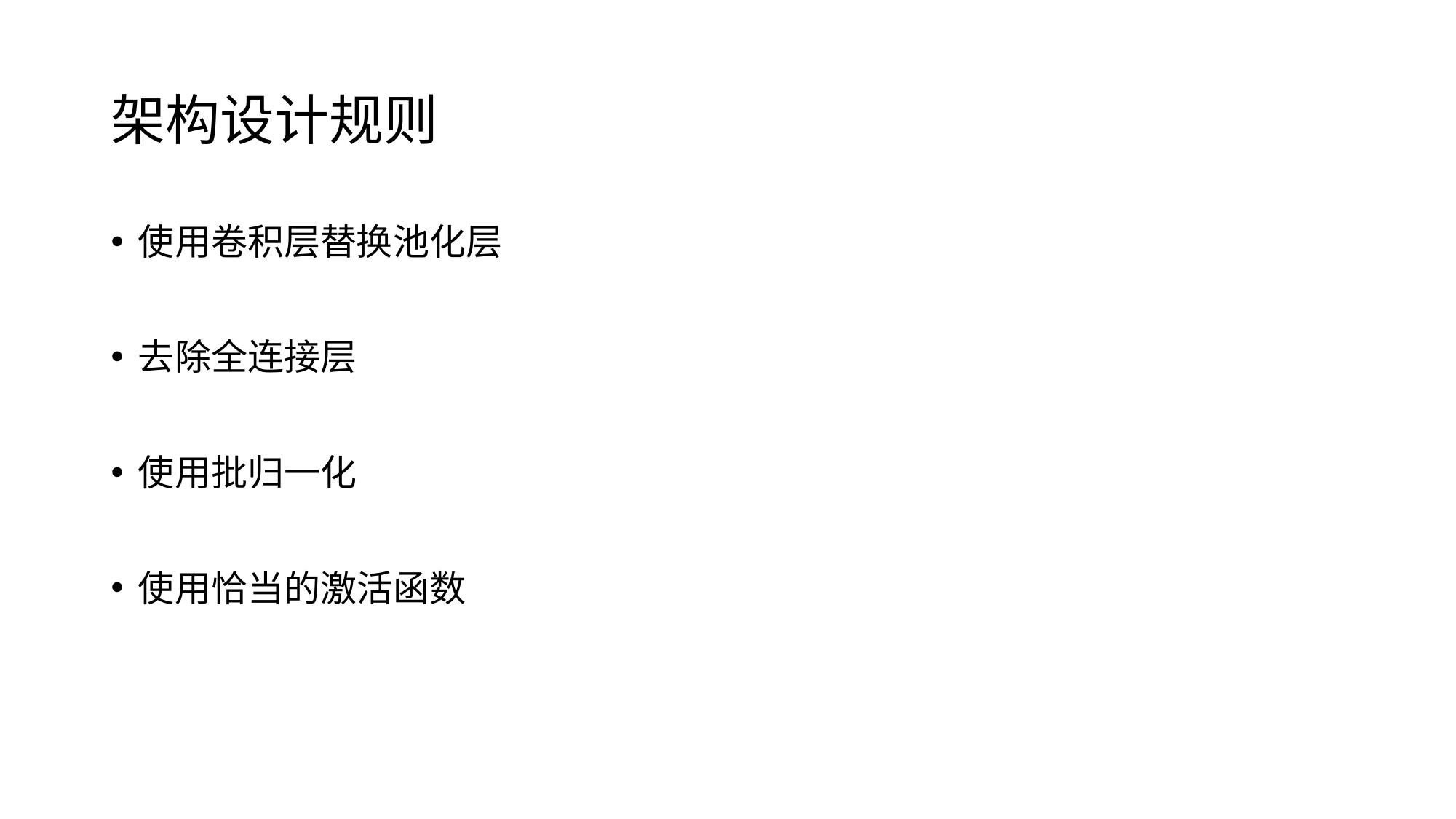

# 架构设计规则
使用卷积层替换池化层

去除全连接层

使用批归一化

使用恰当的激活函数